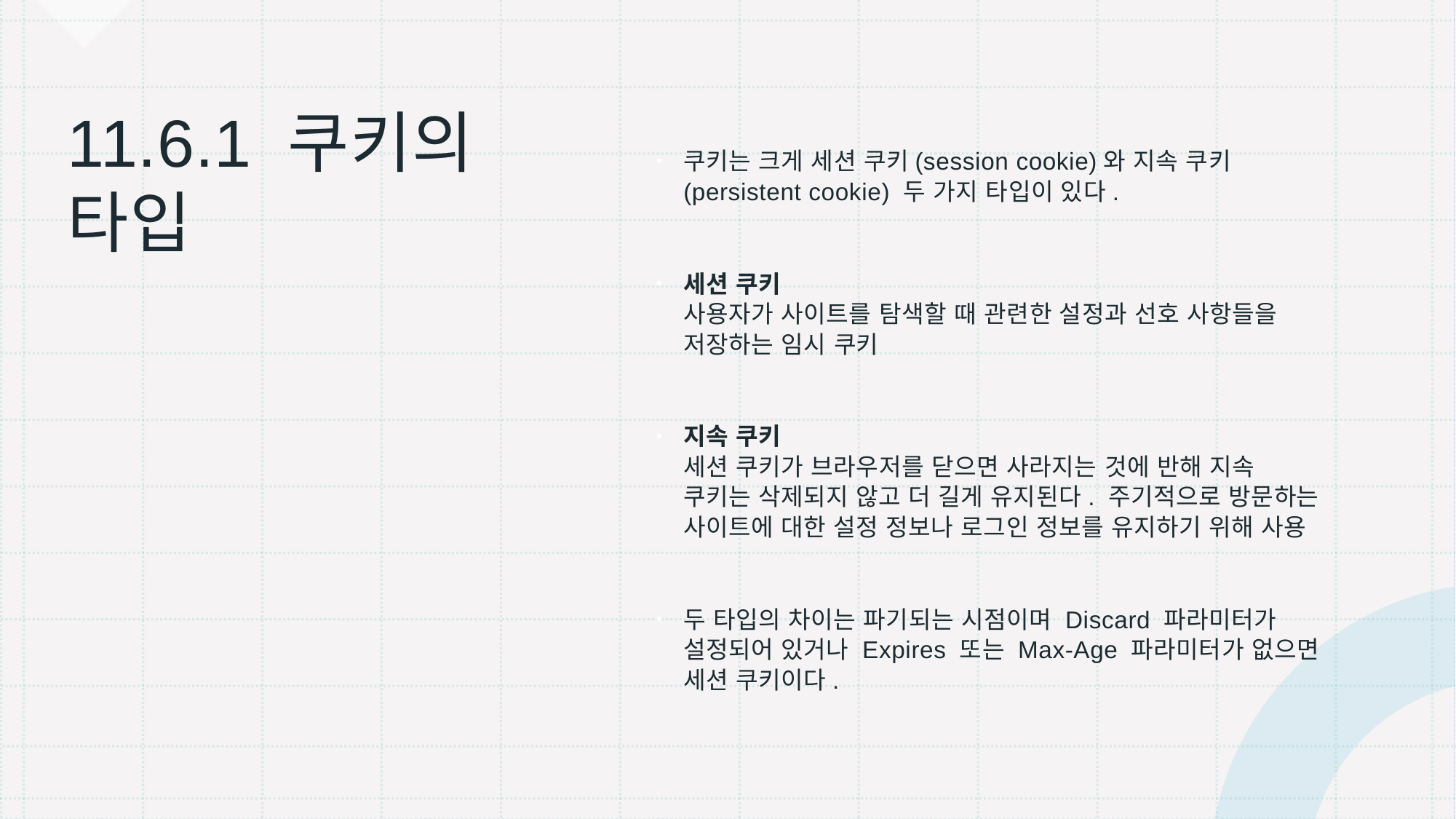

쿠키는 크게 세션 쿠키(session cookie)와 지속 쿠키(persistent cookie) 두 가지 타입이 있다.

세션 쿠키
사용자가 사이트를 탐색할 때 관련한 설정과 선호 사항들을 저장하는 임시 쿠키

지속 쿠키
세션 쿠키가 브라우저를 닫으면 사라지는 것에 반해 지속 쿠키는 삭제되지 않고 더 길게 유지된다. 주기적으로 방문하는 사이트에 대한 설정 정보나 로그인 정보를 유지하기 위해 사용

두 타입의 차이는 파기되는 시점이며 Discard 파라미터가 설정되어 있거나 Expires 또는 Max-Age 파라미터가 없으면 세션 쿠키이다.
# 11.6.1 쿠키의 타입